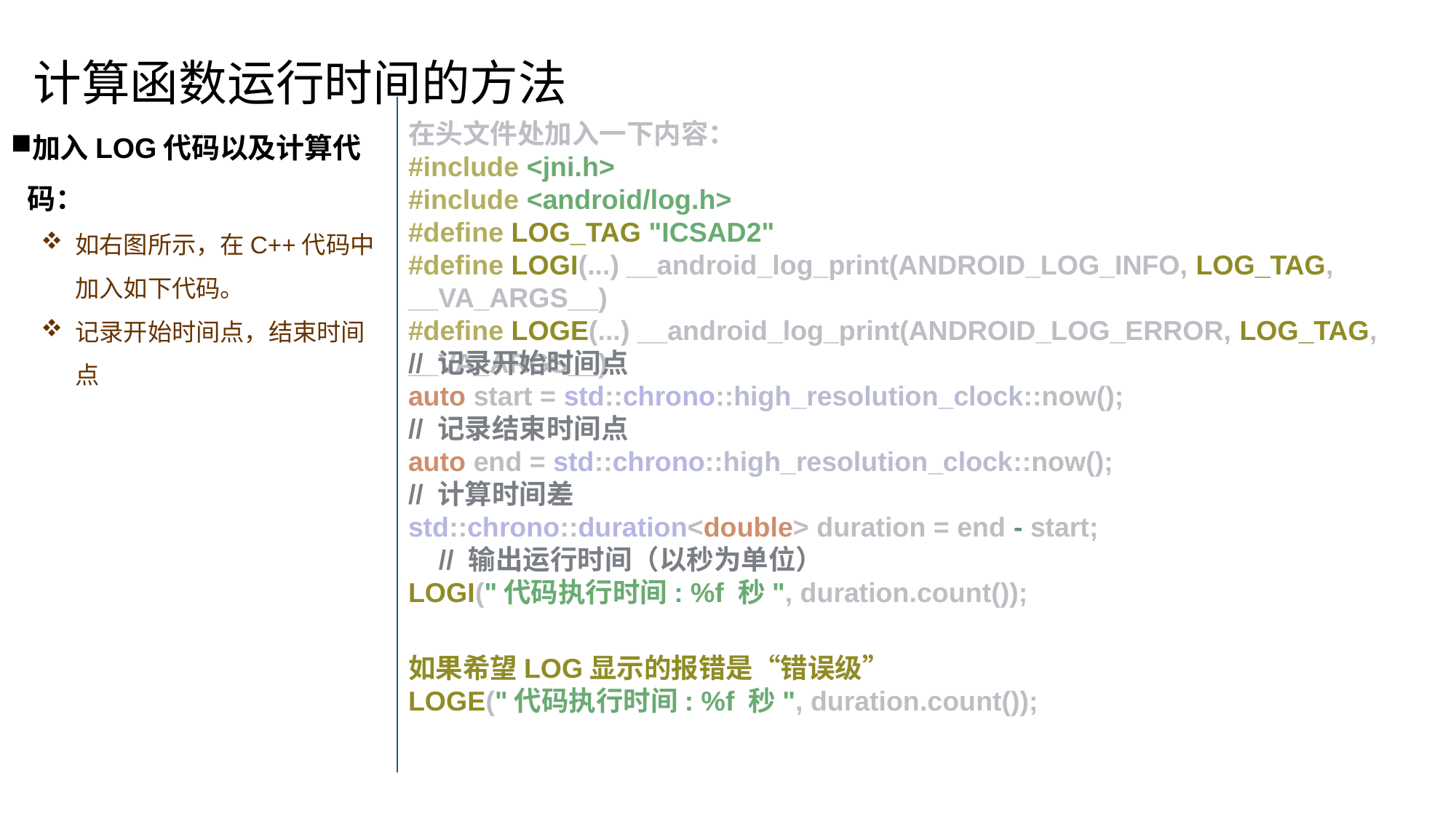

计算函数运行时间的方法
加入LOG代码以及计算代码：
如右图所示，在C++代码中加入如下代码。
记录开始时间点，结束时间点

在头文件处加入一下内容：
#include <jni.h>
#include <android/log.h>
#define LOG_TAG "ICSAD2"
#define LOGI(...) __android_log_print(ANDROID_LOG_INFO, LOG_TAG, __VA_ARGS__)
#define LOGE(...) __android_log_print(ANDROID_LOG_ERROR, LOG_TAG, __VA_ARGS__)
// 记录开始时间点
auto start = std::chrono::high_resolution_clock::now();
// 记录结束时间点
auto end = std::chrono::high_resolution_clock::now();
// 计算时间差
std::chrono::duration<double> duration = end - start;
    // 输出运行时间（以秒为单位）
LOGI("代码执行时间: %f 秒", duration.count());

如果希望LOG显示的报错是“错误级”
LOGE("代码执行时间: %f 秒", duration.count());